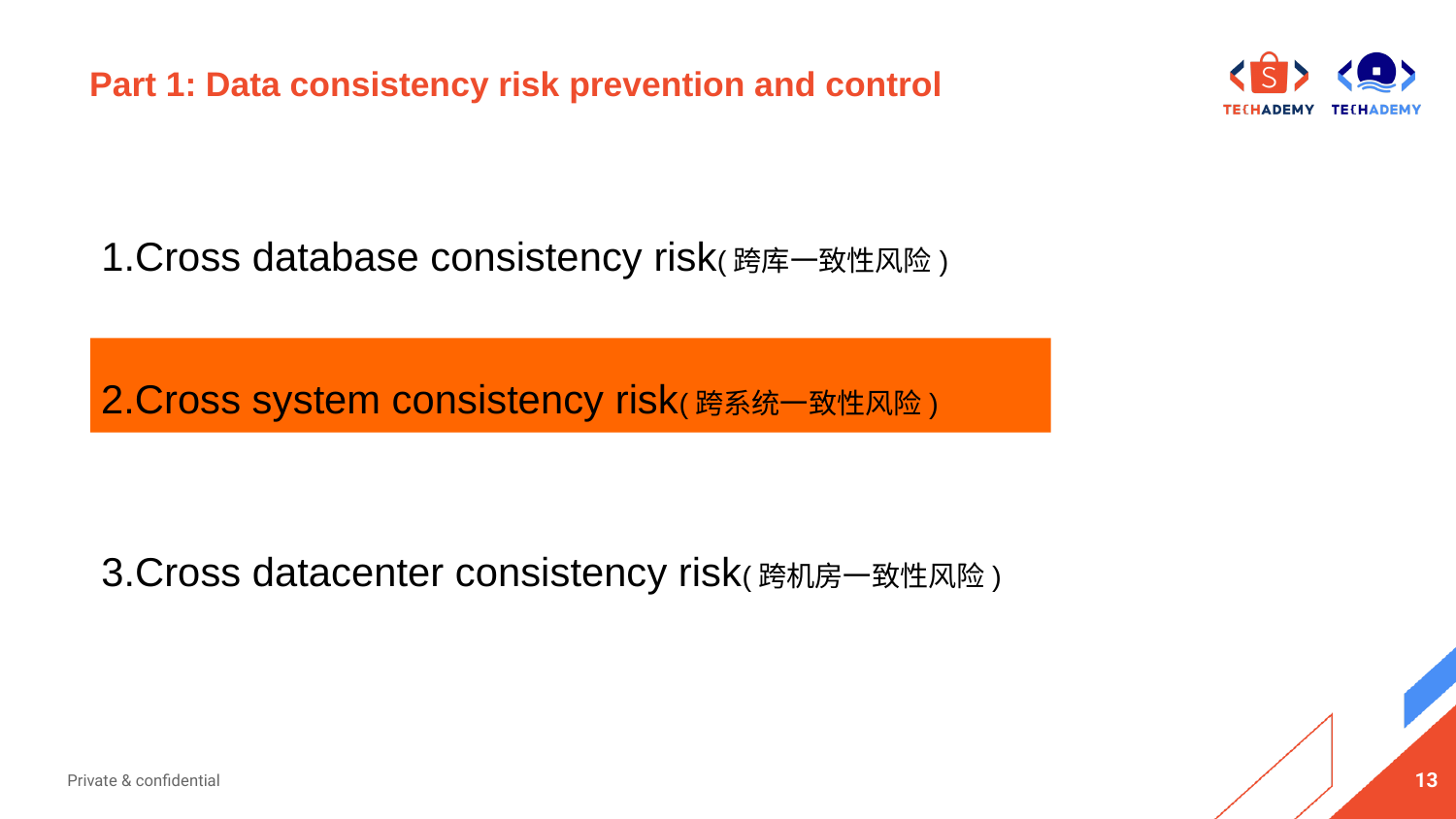

# Part 1: Data consistency risk prevention and control
1.Cross database consistency risk(跨库一致性风险)
2.Cross system consistency risk(跨系统一致性风险)
3.Cross datacenter consistency risk(跨机房一致性风险)
13